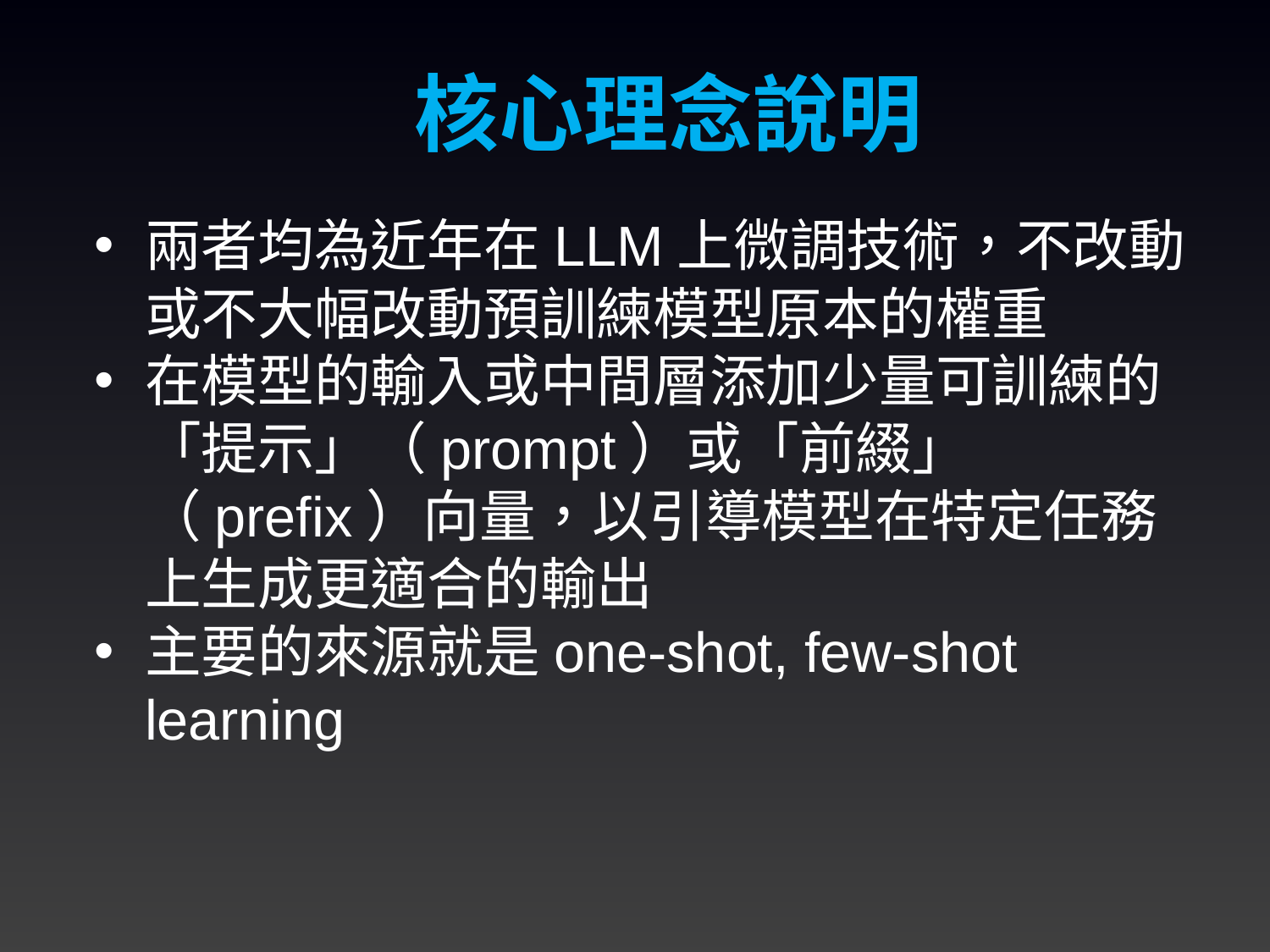

核心理念說明
兩者均為近年在LLM上微調技術，不改動或不大幅改動預訓練模型原本的權重
在模型的輸入或中間層添加少量可訓練的「提示」（prompt）或「前綴」（prefix）向量，以引導模型在特定任務上生成更適合的輸出
主要的來源就是one-shot, few-shot learning